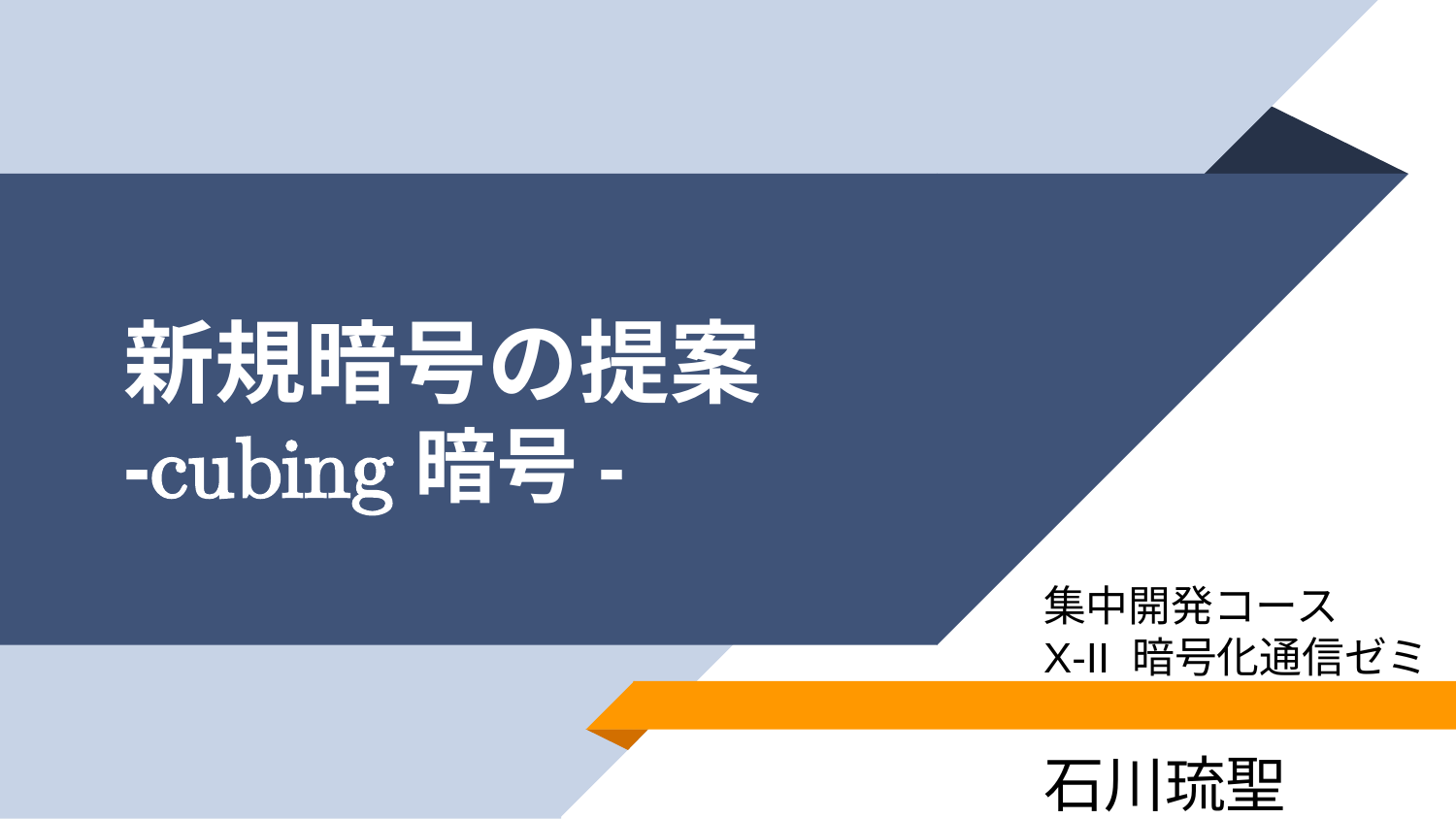

# 新規暗号の提案 -cubing暗号-
集中開発コース
X-II 暗号化通信ゼミ
石川琉聖